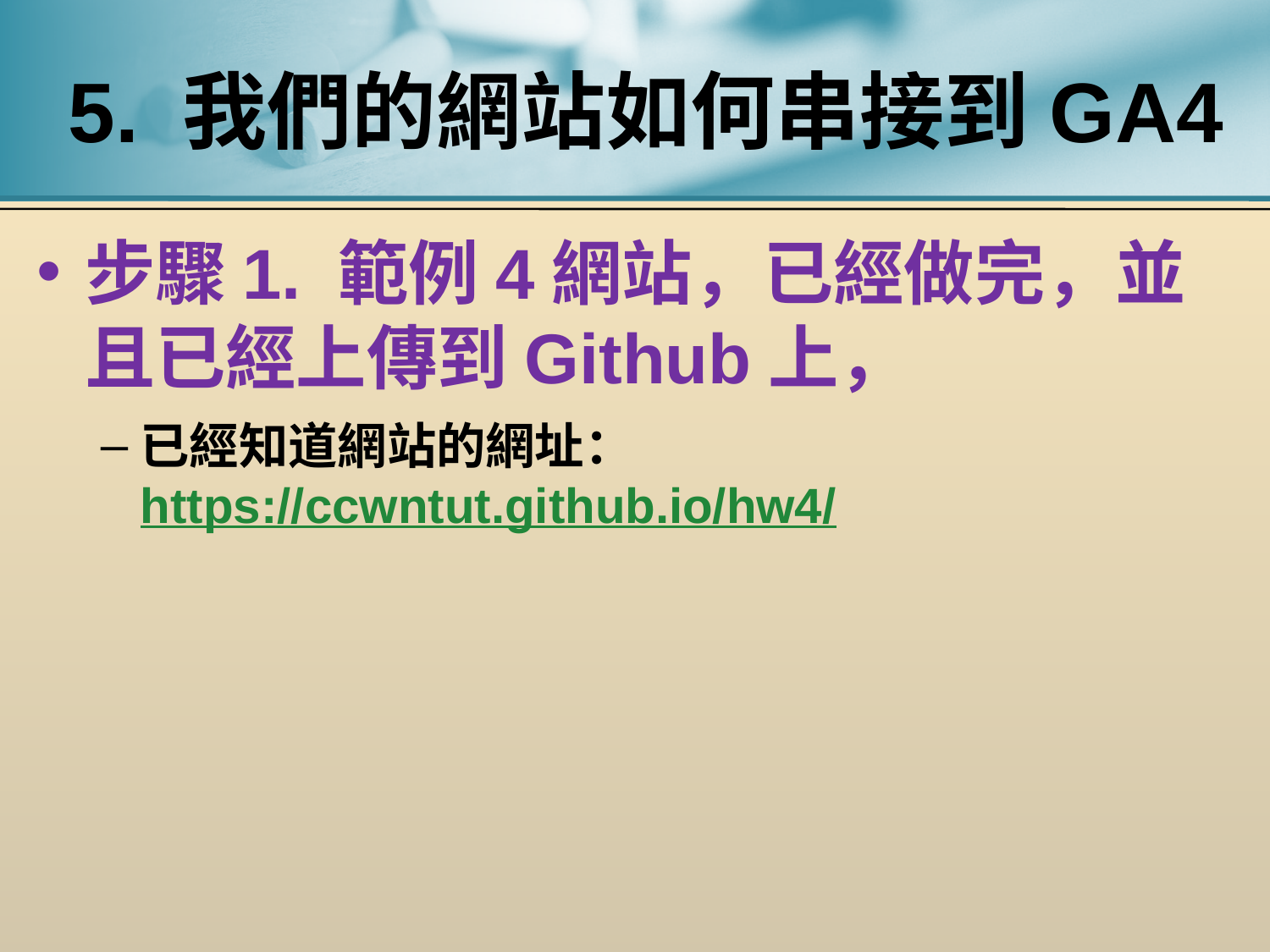

# 5. 我們的網站如何串接到GA4
步驟1. 範例4網站，已經做完，並且已經上傳到Github上，
已經知道網站的網址：https://ccwntut.github.io/hw4/